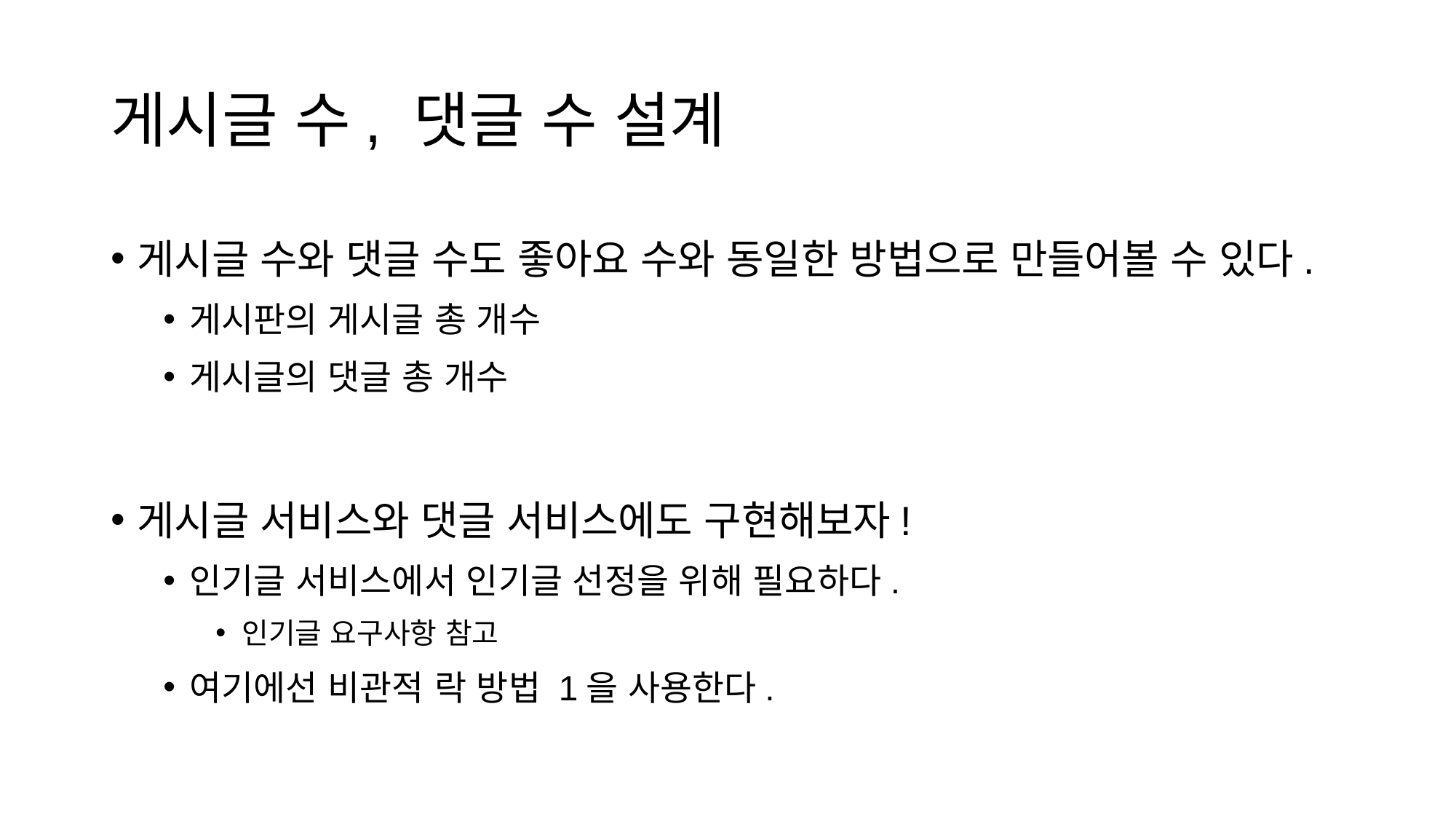

# 게시글 수, 댓글 수 설계
게시글 수와 댓글 수도 좋아요 수와 동일한 방법으로 만들어볼 수 있다.
게시판의 게시글 총 개수
게시글의 댓글 총 개수

게시글 서비스와 댓글 서비스에도 구현해보자!
인기글 서비스에서 인기글 선정을 위해 필요하다.
인기글 요구사항 참고
여기에선 비관적 락 방법 1을 사용한다.